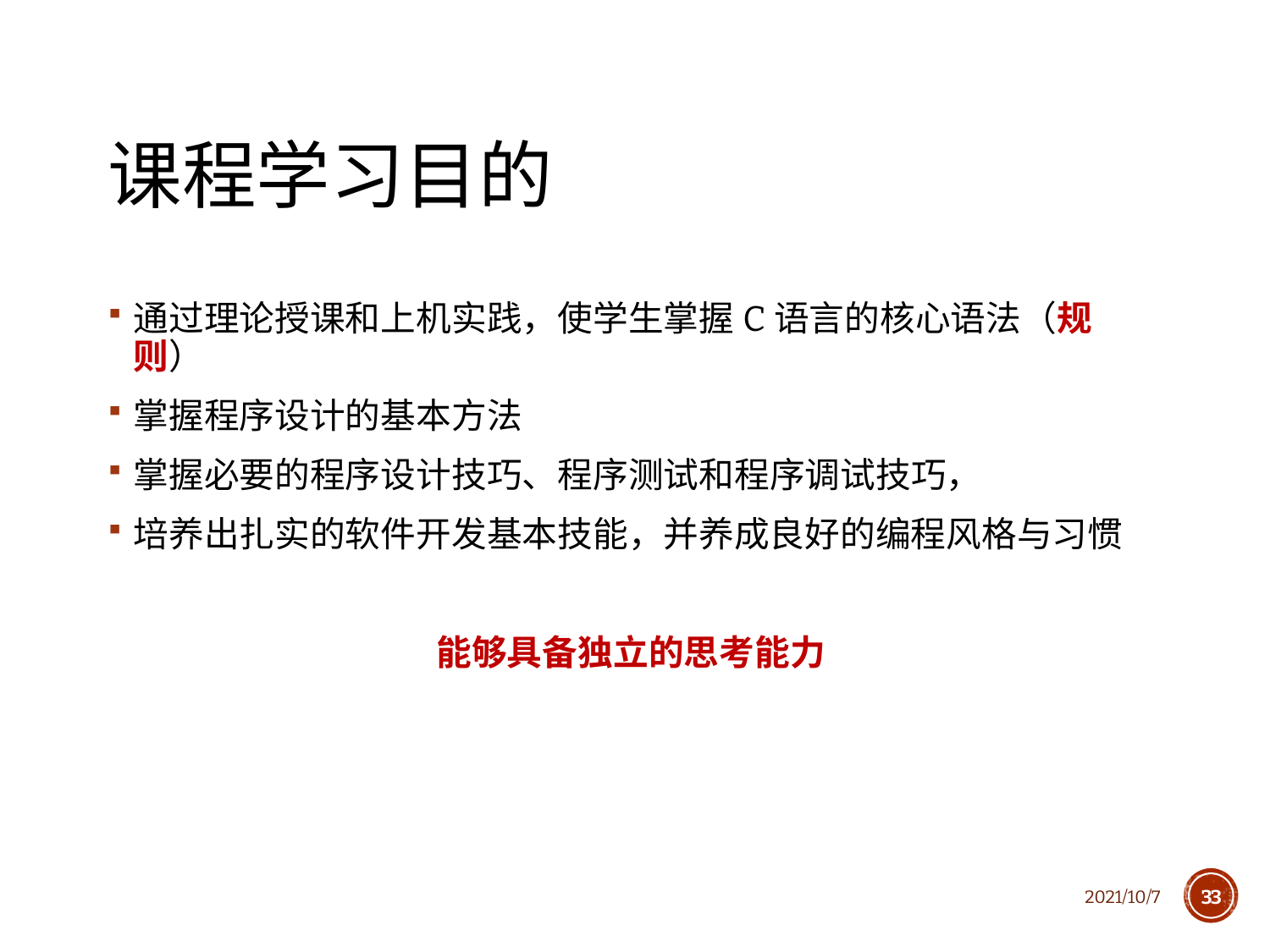

# 课程学习目的
通过理论授课和上机实践，使学生掌握C语言的核心语法（规则）
掌握程序设计的基本方法
掌握必要的程序设计技巧、程序测试和程序调试技巧，
培养出扎实的软件开发基本技能，并养成良好的编程风格与习惯

能够具备独立的思考能力
2021/10/7
33